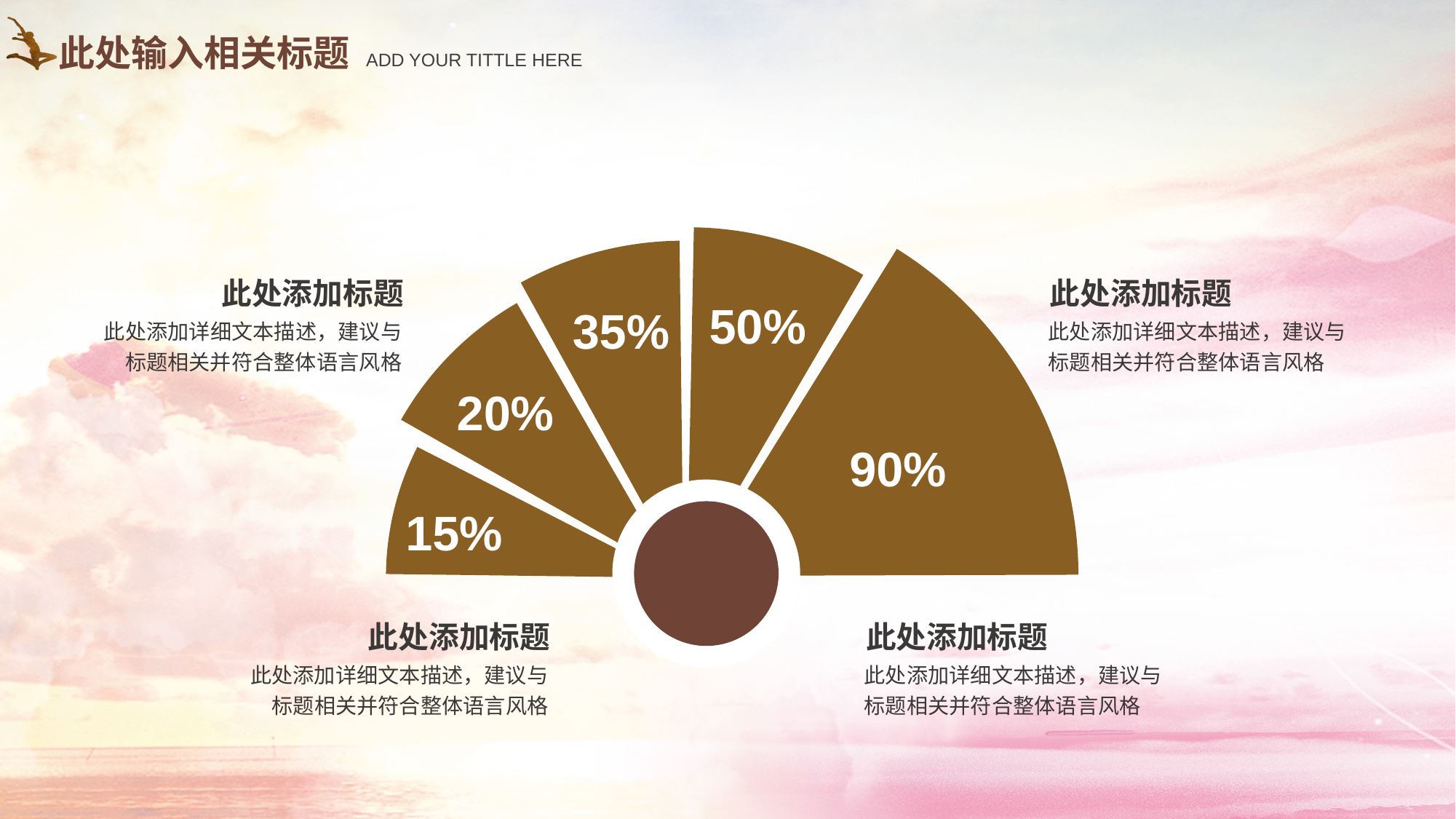

此处输入相关标题
ADD YOUR TITTLE HERE

此处添加标题
此处添加标题

50%
35%
此处添加详细文本描述，建议与标题相关并符合整体语言风格
此处添加详细文本描述，建议与标题相关并符合整体语言风格
20%
90%

15%
此处添加标题
此处添加标题
此处添加详细文本描述，建议与标题相关并符合整体语言风格
此处添加详细文本描述，建议与标题相关并符合整体语言风格